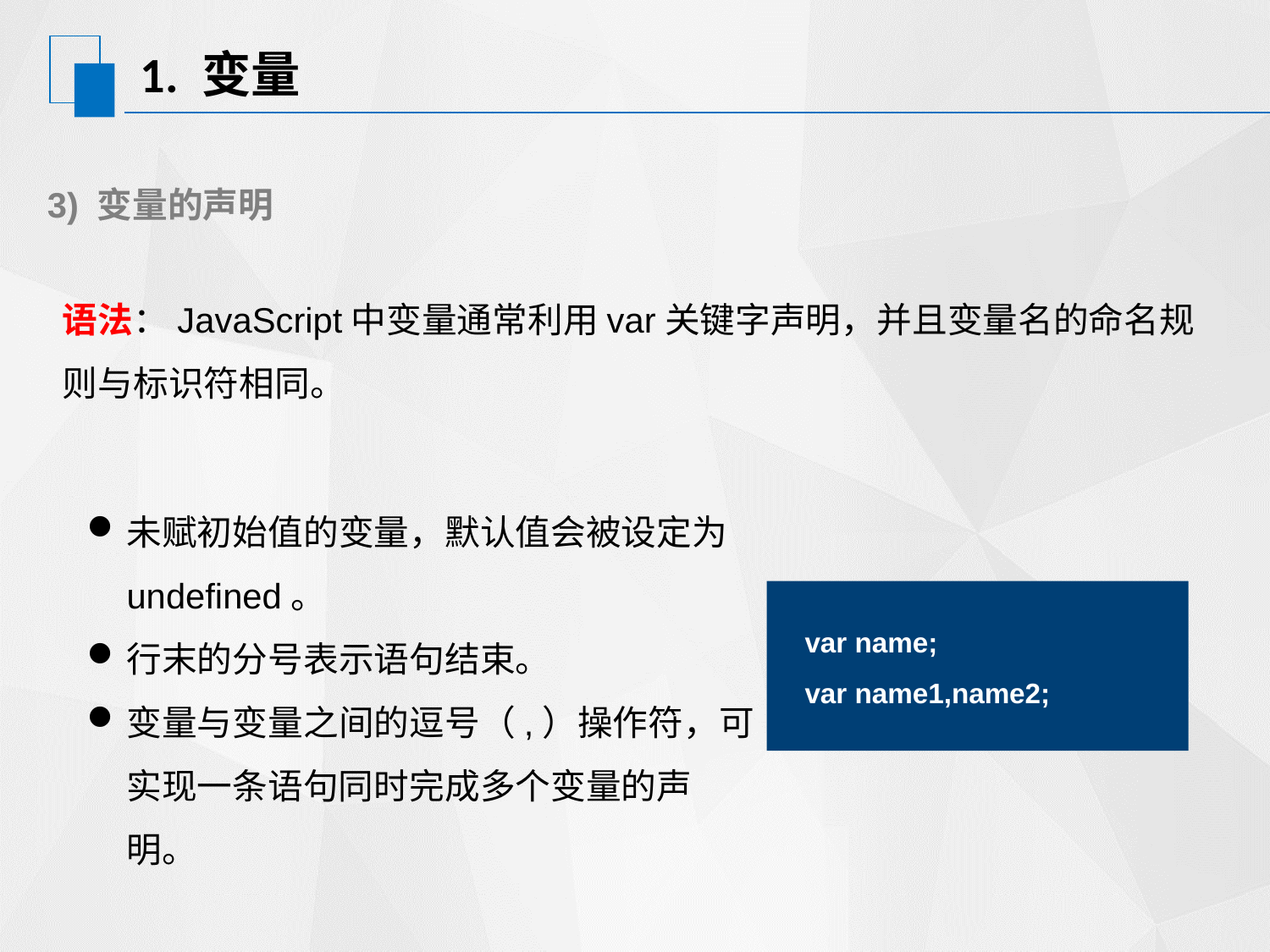

# 1. 变量
3) 变量的声明
语法：JavaScript中变量通常利用var关键字声明，并且变量名的命名规则与标识符相同。
未赋初始值的变量，默认值会被设定为undefined。
行末的分号表示语句结束。
变量与变量之间的逗号（,）操作符，可实现一条语句同时完成多个变量的声明。

var name;
var name1,name2;